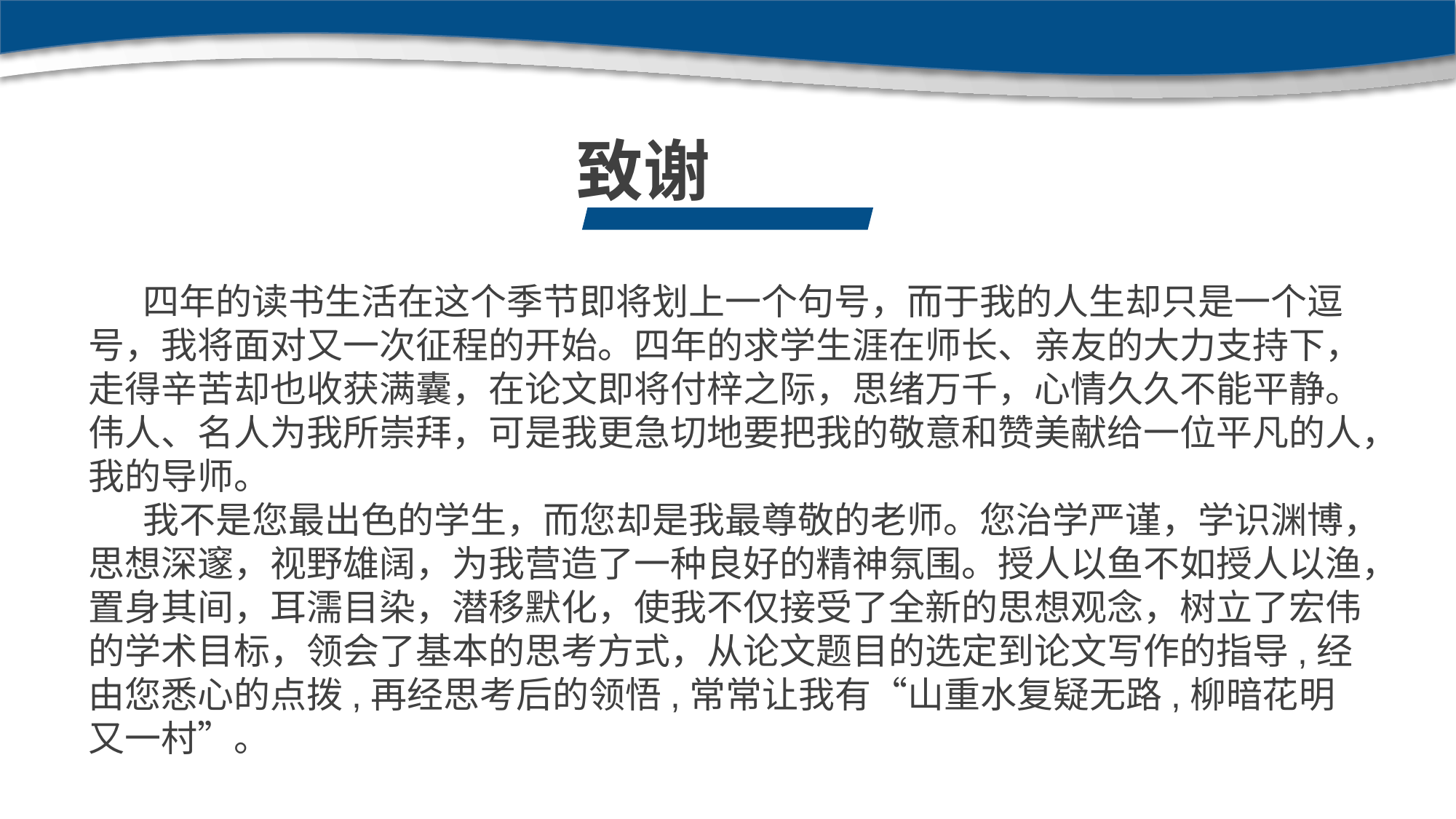

致谢

四年的读书生活在这个季节即将划上一个句号，而于我的人生却只是一个逗号，我将面对又一次征程的开始。四年的求学生涯在师长、亲友的大力支持下，走得辛苦却也收获满囊，在论文即将付梓之际，思绪万千，心情久久不能平静。 伟人、名人为我所崇拜，可是我更急切地要把我的敬意和赞美献给一位平凡的人，我的导师。
我不是您最出色的学生，而您却是我最尊敬的老师。您治学严谨，学识渊博，思想深邃，视野雄阔，为我营造了一种良好的精神氛围。授人以鱼不如授人以渔，置身其间，耳濡目染，潜移默化，使我不仅接受了全新的思想观念，树立了宏伟的学术目标，领会了基本的思考方式，从论文题目的选定到论文写作的指导,经由您悉心的点拨,再经思考后的领悟,常常让我有“山重水复疑无路,柳暗花明又一村”。